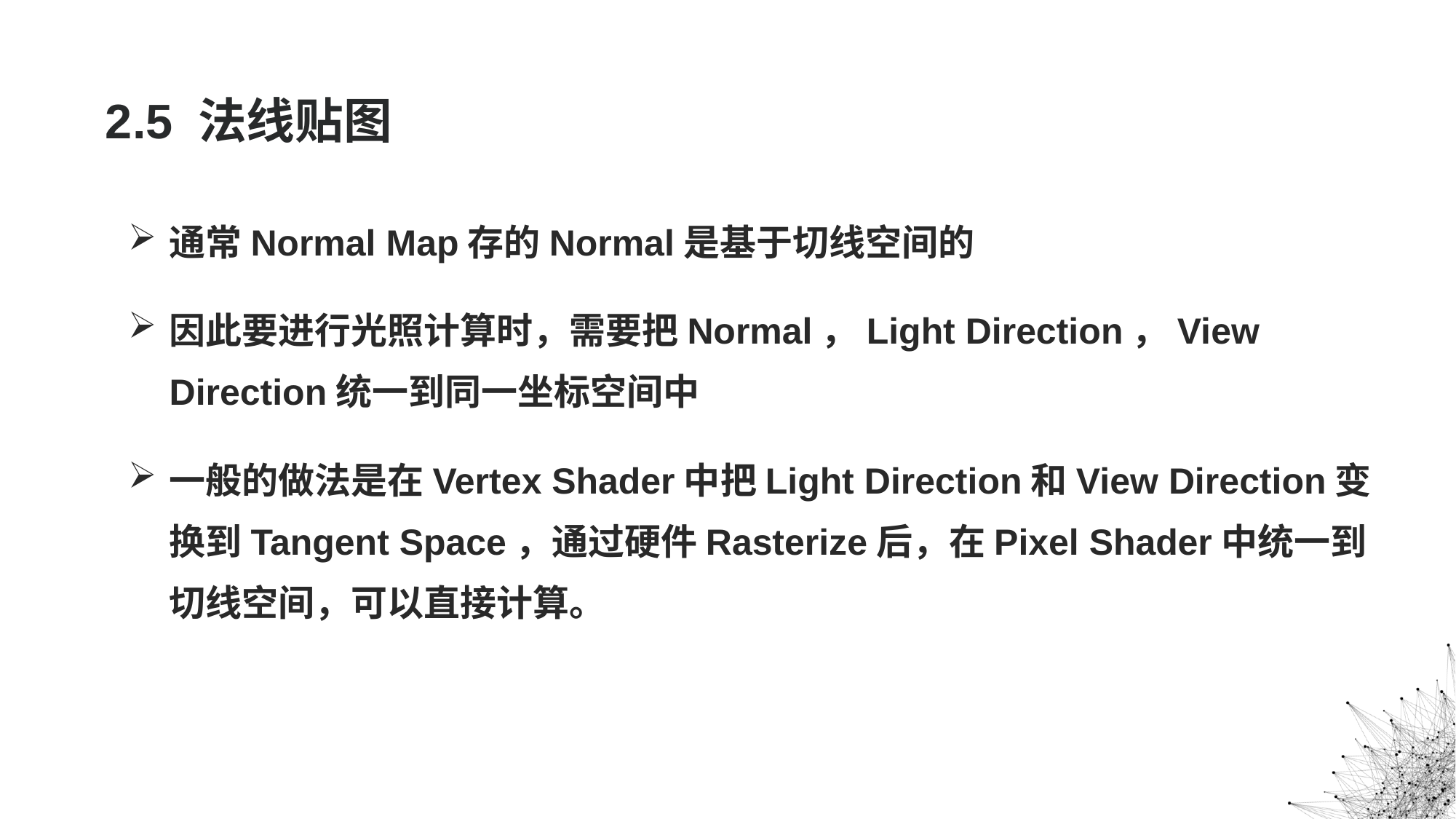

# 2.5 法线贴图
通常Normal Map存的Normal是基于切线空间的
因此要进行光照计算时，需要把Normal，Light Direction，View Direction统一到同一坐标空间中
一般的做法是在Vertex Shader中把Light Direction和View Direction变换到Tangent Space，通过硬件Rasterize后，在Pixel Shader中统一到切线空间，可以直接计算。